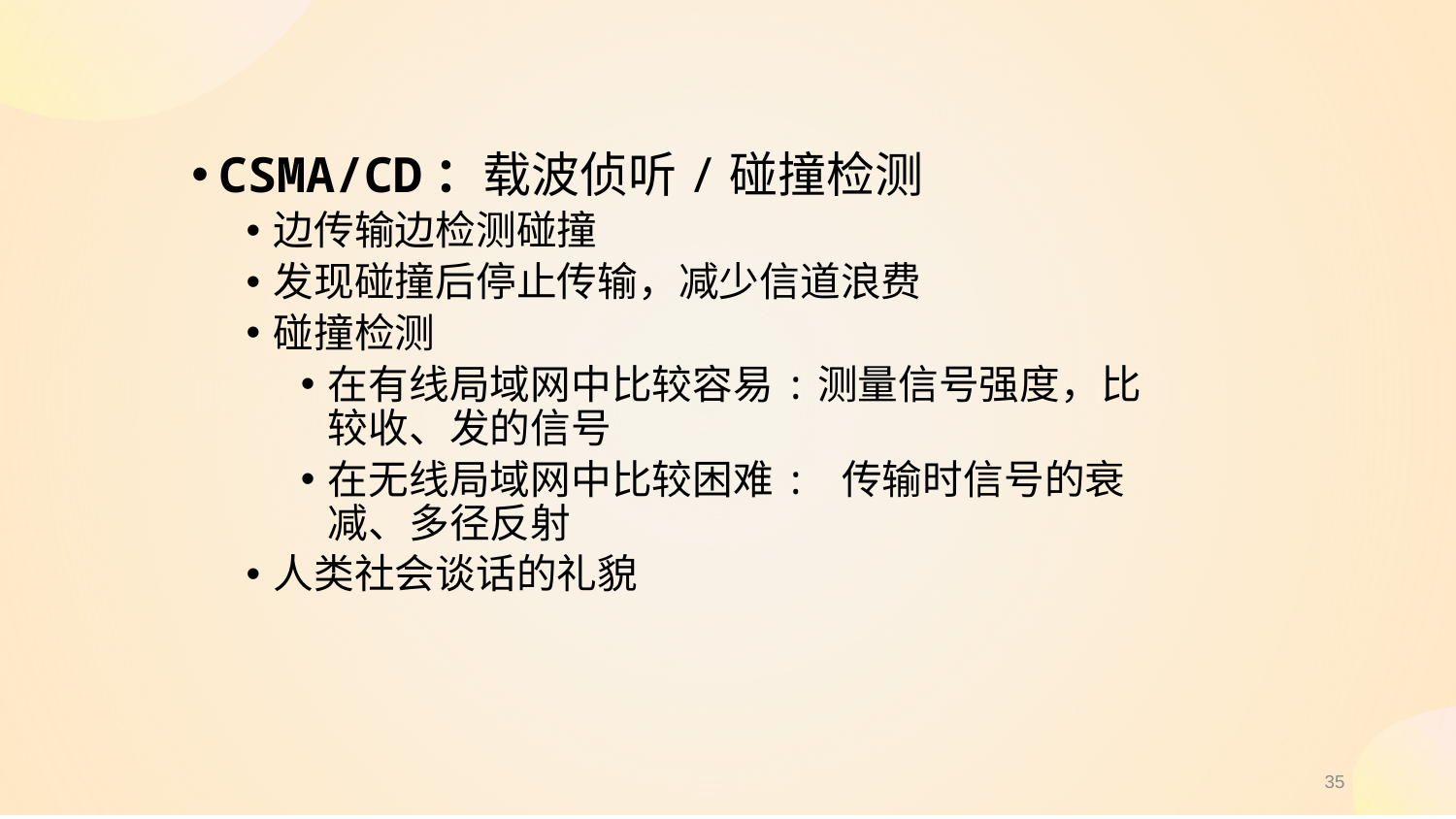

CSMA/CD：载波侦听/碰撞检测
边传输边检测碰撞
发现碰撞后停止传输，减少信道浪费
碰撞检测
在有线局域网中比较容易:测量信号强度，比较收、发的信号
在无线局域网中比较困难: 传输时信号的衰减、多径反射
人类社会谈话的礼貌
35